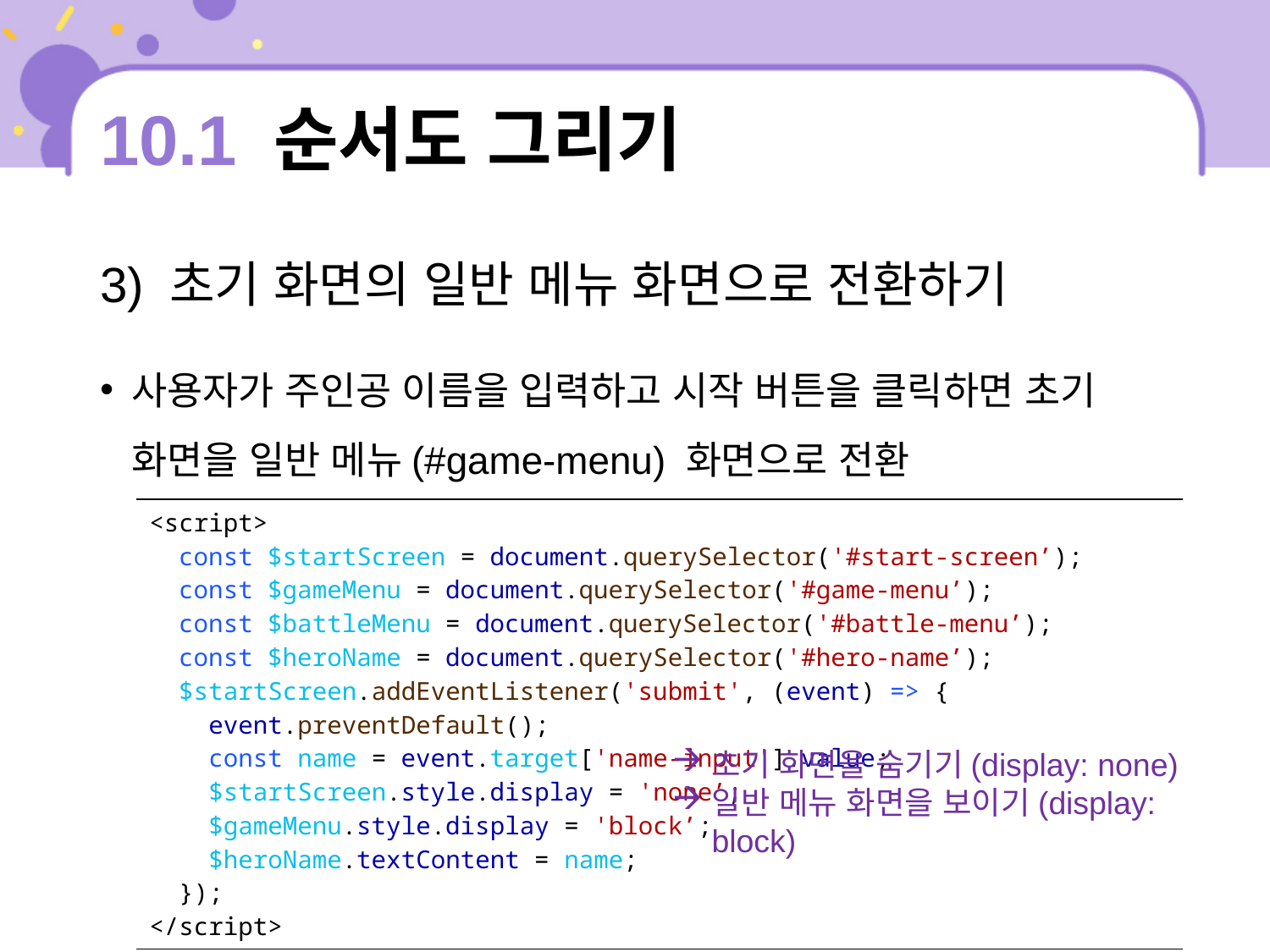

# 10.1 순서도 그리기
3) 초기 화면의 일반 메뉴 화면으로 전환하기
사용자가 주인공 이름을 입력하고 시작 버튼을 클릭하면 초기 화면을 일반 메뉴(#game-menu) 화면으로 전환
| <script> const $startScreen = document.querySelector('#start-screen’); const $gameMenu = document.querySelector('#game-menu’); const $battleMenu = document.querySelector('#battle-menu’); const $heroName = document.querySelector('#hero-name’); $startScreen.addEventListener('submit', (event) => { event.preventDefault(); const name = event.target['name-input'].value; $startScreen.style.display = 'none’; $gameMenu.style.display = 'block’; $heroName.textContent = name; }); </script> |
| --- |
초기 화면을 숨기기(display: none)
일반 메뉴 화면을 보이기(display: block)